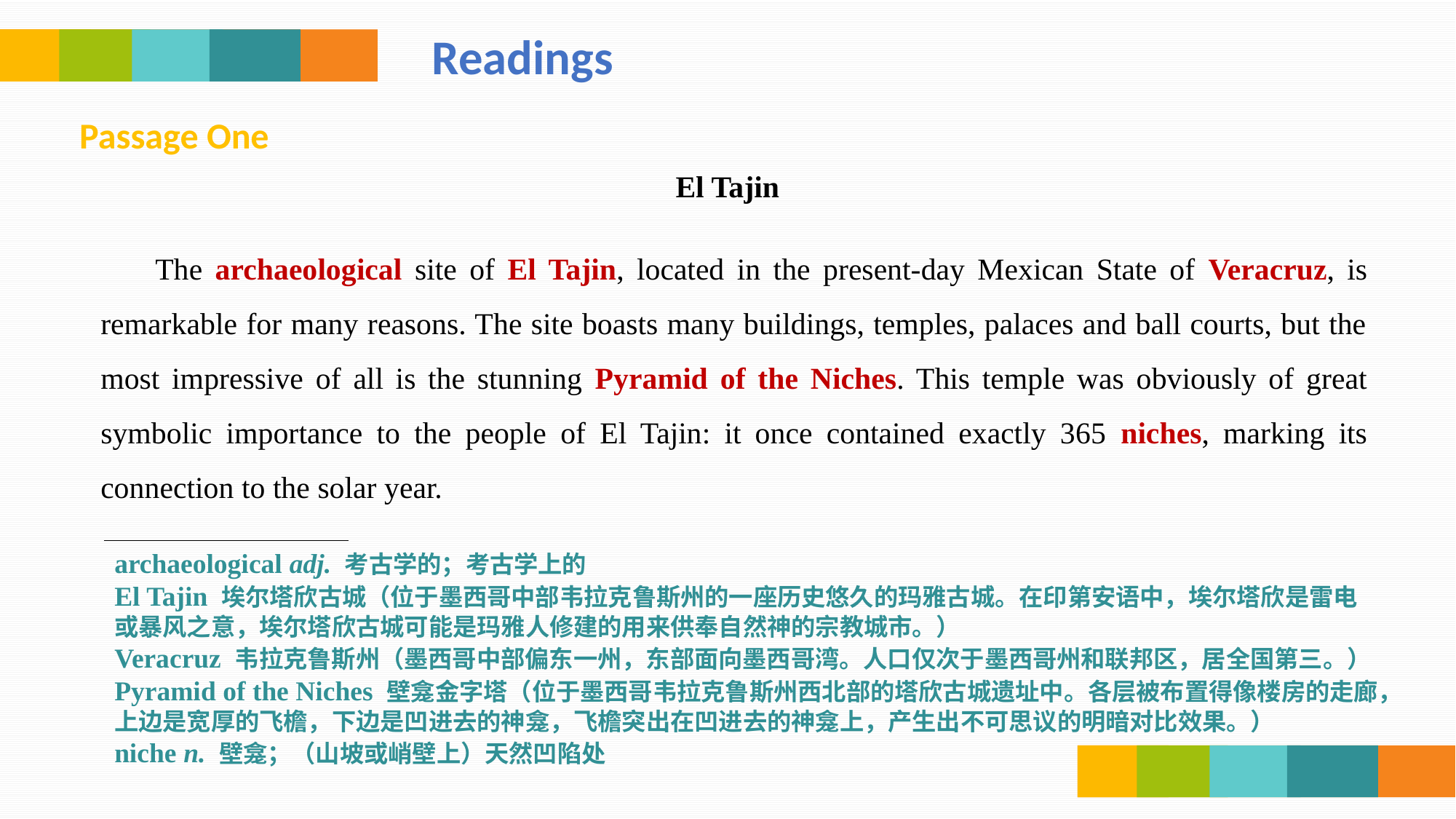

Readings

Passage One
El Tajin
The archaeological site of El Tajin, located in the present-day Mexican State of Veracruz, is remarkable for many reasons. The site boasts many buildings, temples, palaces and ball courts, but the most impressive of all is the stunning Pyramid of the Niches. This temple was obviously of great symbolic importance to the people of El Tajin: it once contained exactly 365 niches, marking its connection to the solar year.
archaeological adj. 考古学的；考古学上的
El Tajin 埃尔塔欣古城（位于墨西哥中部韦拉克鲁斯州的一座历史悠久的玛雅古城。在印第安语中，埃尔塔欣是雷电或暴风之意，埃尔塔欣古城可能是玛雅人修建的用来供奉自然神的宗教城市。）
Veracruz 韦拉克鲁斯州（墨西哥中部偏东一州，东部面向墨西哥湾。人口仅次于墨西哥州和联邦区，居全国第三。）
Pyramid of the Niches 壁龛金字塔（位于墨西哥韦拉克鲁斯州西北部的塔欣古城遗址中。各层被布置得像楼房的走廊，上边是宽厚的飞檐，下边是凹进去的神龛，飞檐突出在凹进去的神龛上，产生出不可思议的明暗对比效果。）
niche n. 壁龛；（山坡或峭壁上）天然凹陷处